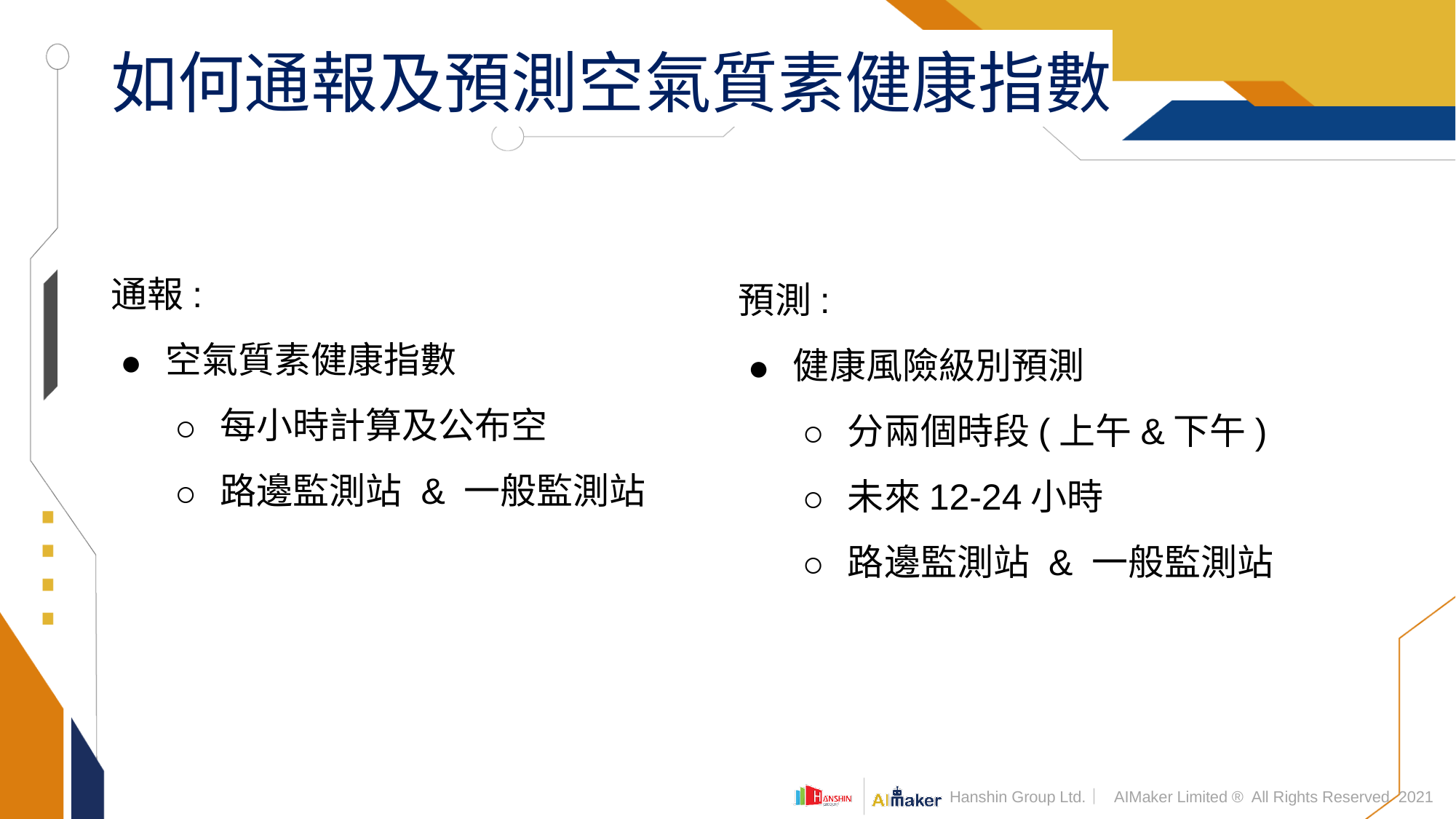

# 如何通報及預測空氣質素健康指數
通報:
空氣質素健康指數
每小時計算及公布空
路邊監測站 & 一般監測站
預測:
健康風險級別預測
分兩個時段(上午&下午)
未來12-24小時
路邊監測站 & 一般監測站